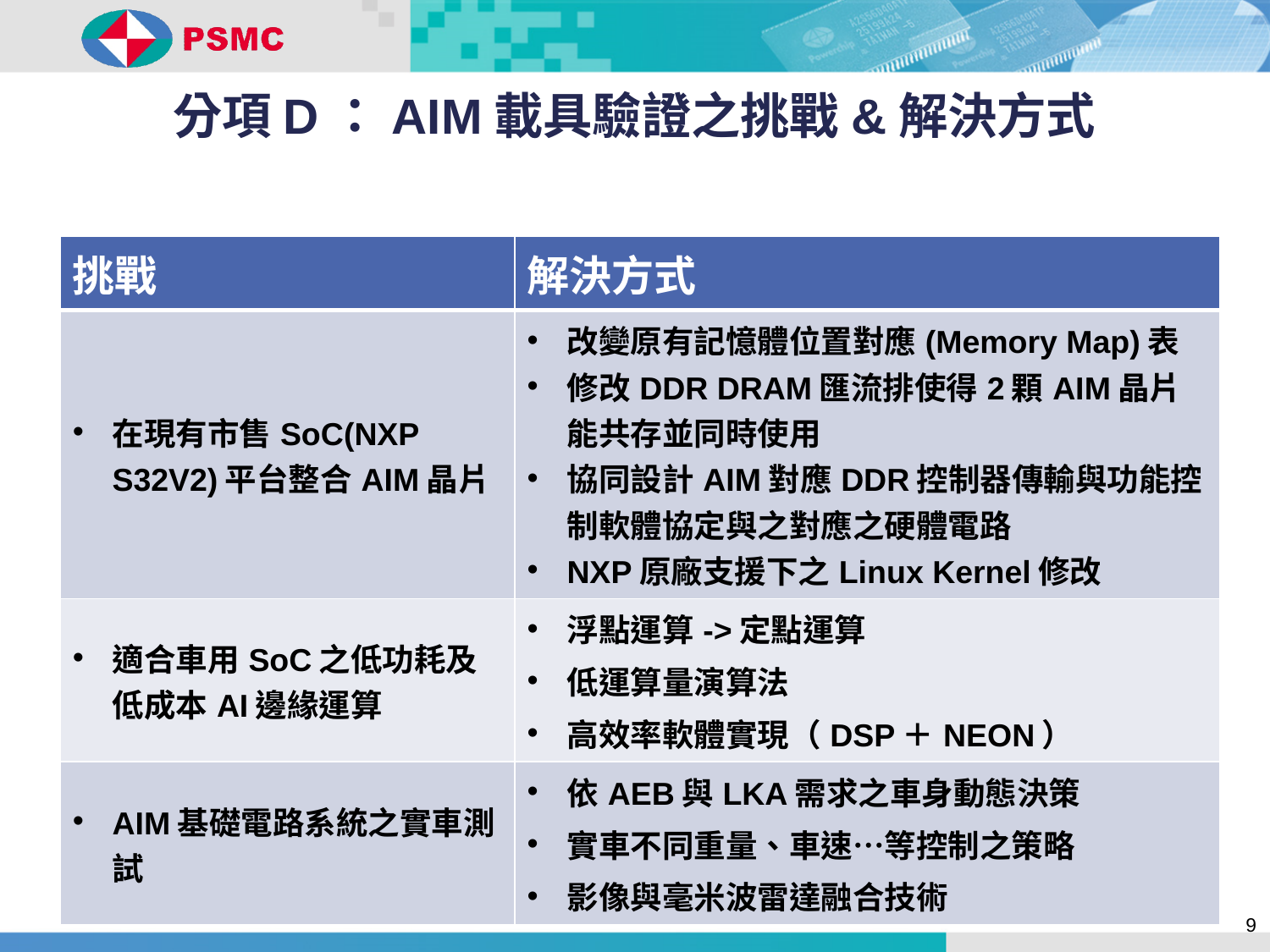

分項D：AIM載具驗證之挑戰&解決方式

| 挑戰 | 解決方式 |
| --- | --- |
| 在現有市售SoC(NXP S32V2)平台整合AIM晶片 | 改變原有記憶體位置對應(Memory Map)表 修改DDR DRAM匯流排使得2顆AIM晶片能共存並同時使用 協同設計AIM對應DDR控制器傳輸與功能控制軟體協定與之對應之硬體電路 NXP原廠支援下之Linux Kernel修改 |
| 適合車用SoC之低功耗及低成本AI邊緣運算 | 浮點運算->定點運算 低運算量演算法 高效率軟體實現（DSP＋NEON） |
| AIM基礎電路系統之實車測試 | 依AEB與LKA需求之車身動態決策 實車不同重量、車速…等控制之策略 影像與毫米波雷達融合技術 |
9